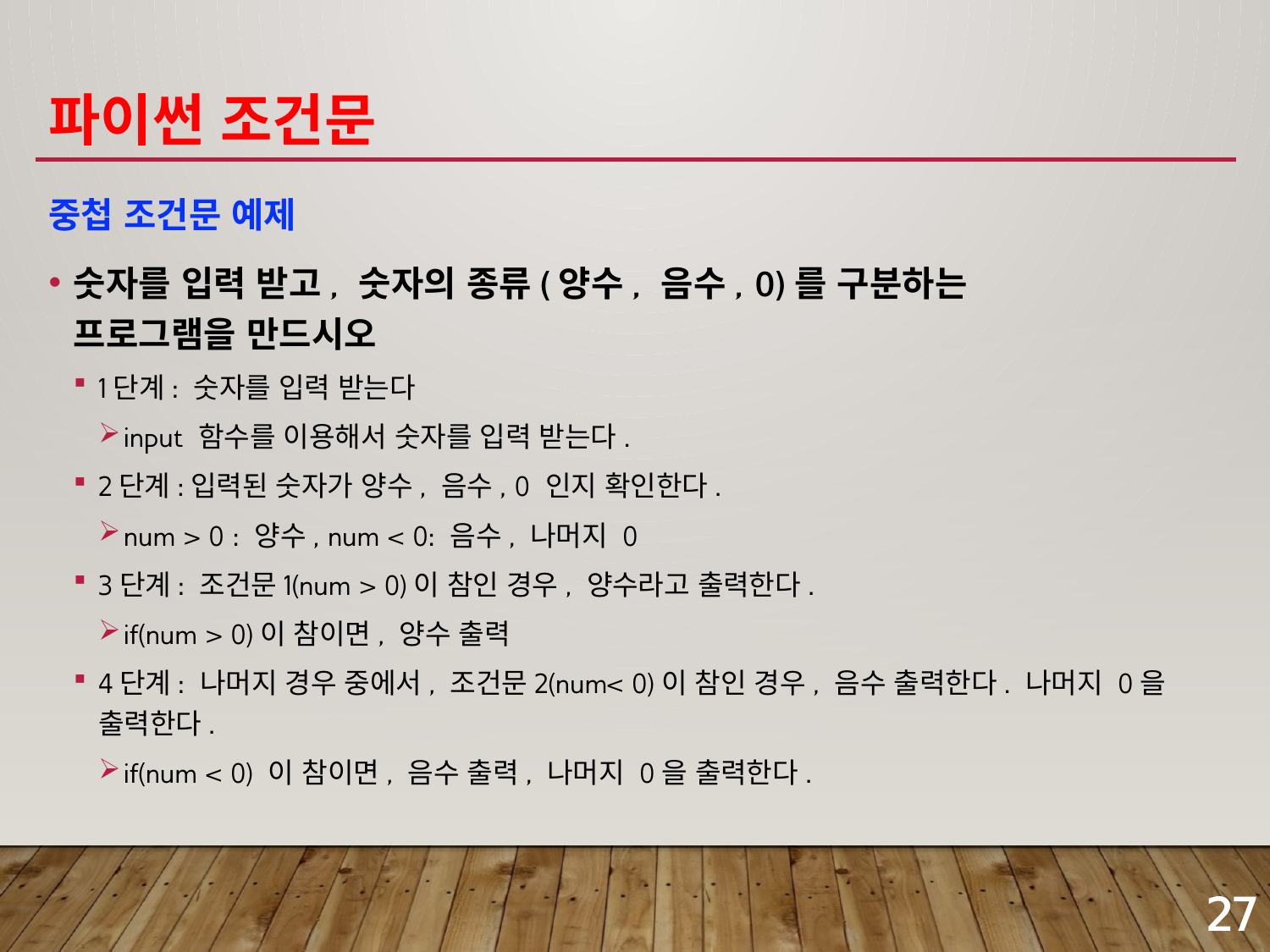

# 파이썬 조건문
중첩 조건문 예제
숫자를 입력 받고, 숫자의 종류(양수, 음수, 0)를 구분하는
프로그램을 만드시오
1단계: 숫자를 입력 받는다
input 함수를 이용해서 숫자를 입력 받는다.
2단계:입력된 숫자가 양수, 음수, 0 인지 확인한다.
num > 0 : 양수, num < 0: 음수, 나머지 0
3단계: 조건문1(num > 0)이 참인 경우, 양수라고 출력한다.
if(num > 0)이 참이면, 양수 출력
4단계: 나머지 경우 중에서, 조건문2(num< 0)이 참인 경우, 음수 출력한다. 나머지 0을 출력한다.
if(num < 0) 이 참이면, 음수 출력, 나머지 0을 출력한다.